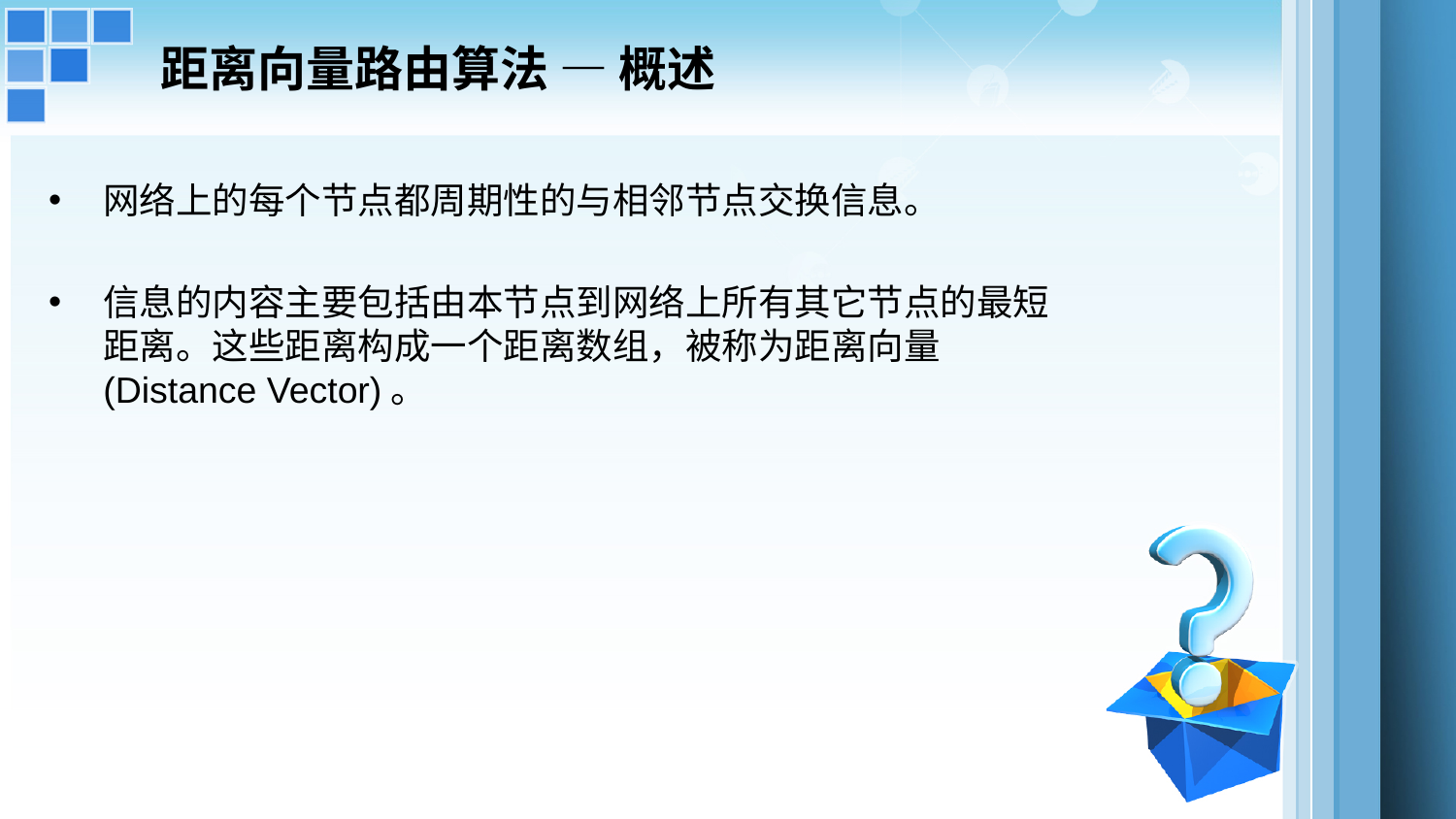

距离向量路由算法 — 概述
网络上的每个节点都周期性的与相邻节点交换信息。

信息的内容主要包括由本节点到网络上所有其它节点的最短距离。这些距离构成一个距离数组，被称为距离向量 (Distance Vector)。